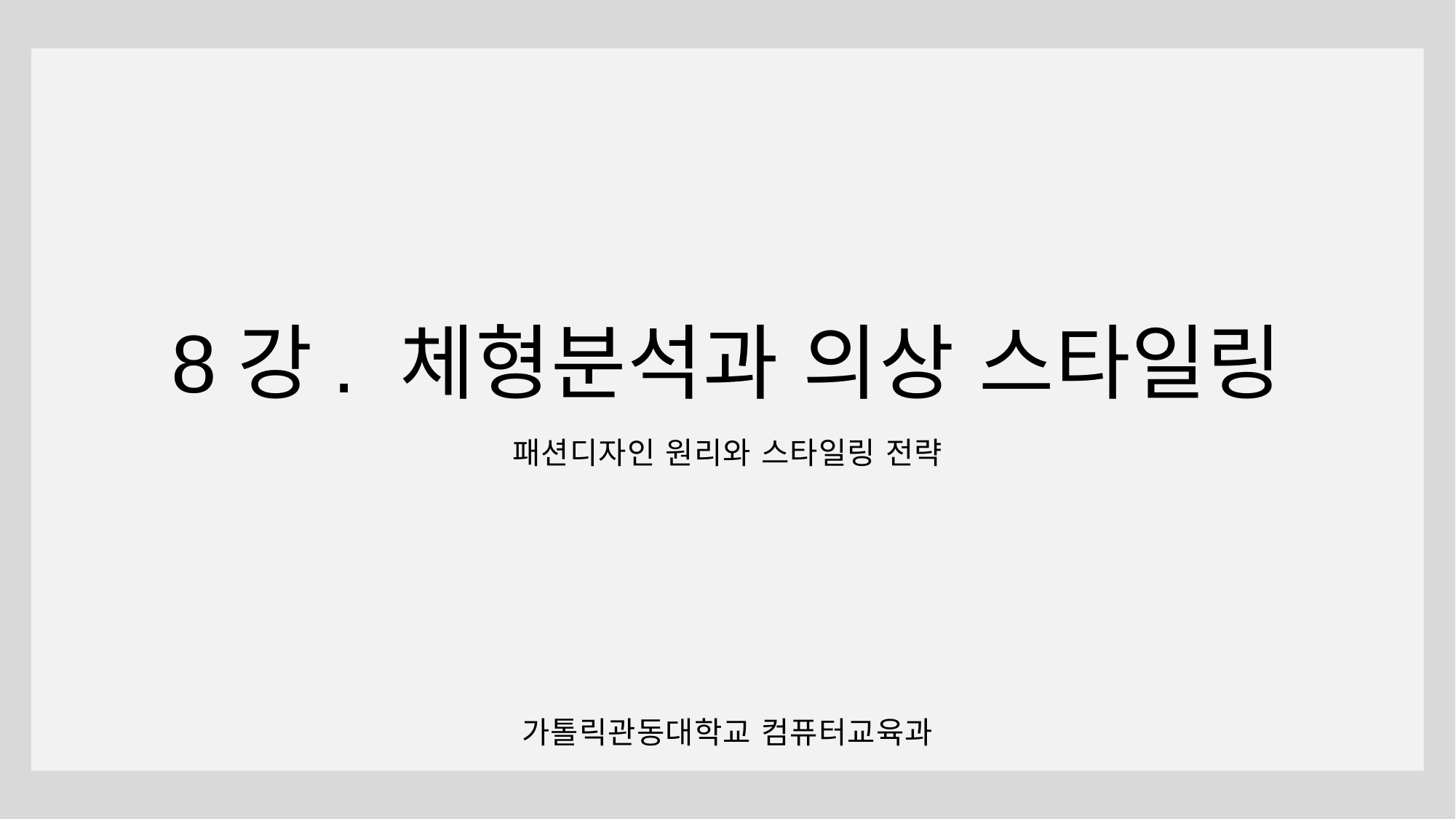

# 8강. 체형분석과 의상 스타일링 패션디자인 원리와 스타일링 전략
가톨릭관동대학교 컴퓨터교육과